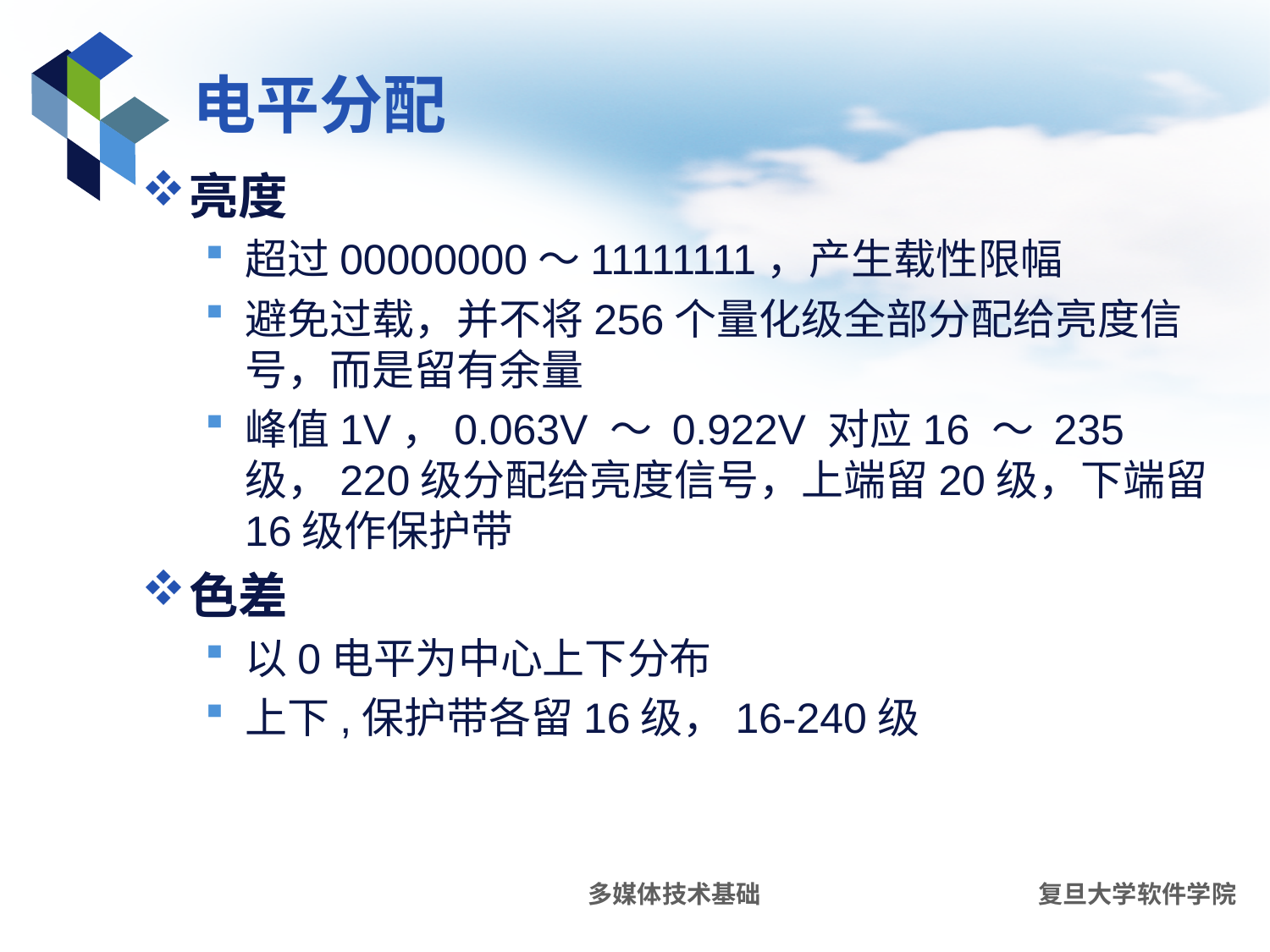

# 电平分配
亮度
超过00000000～11111111，产生载性限幅
避免过载，并不将256个量化级全部分配给亮度信号，而是留有余量
峰值1V，0.063V ～ 0.922V 对应16 ～ 235级，220级分配给亮度信号，上端留20级，下端留16级作保护带
色差
以0电平为中心上下分布
上下,保护带各留16级，16-240级
多媒体技术基础